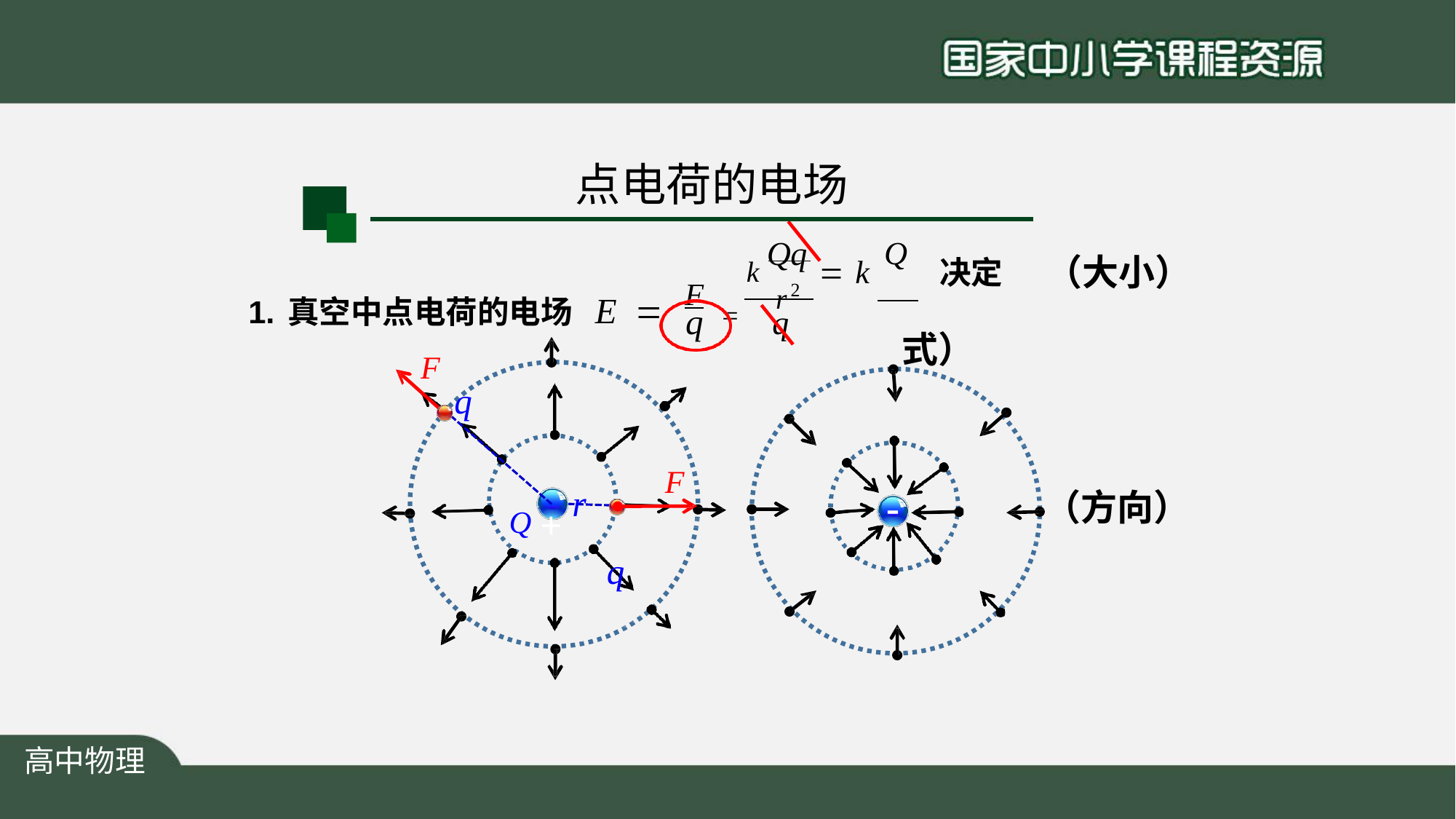

# 点电荷的电场

k Qq

r2

1.真空中点电荷的电场 E  =	F	=
= k	Q	决定	（大小）
r 2（
式）
q	q

F

q

Q + r
q
F
-
（方向）

高中物理